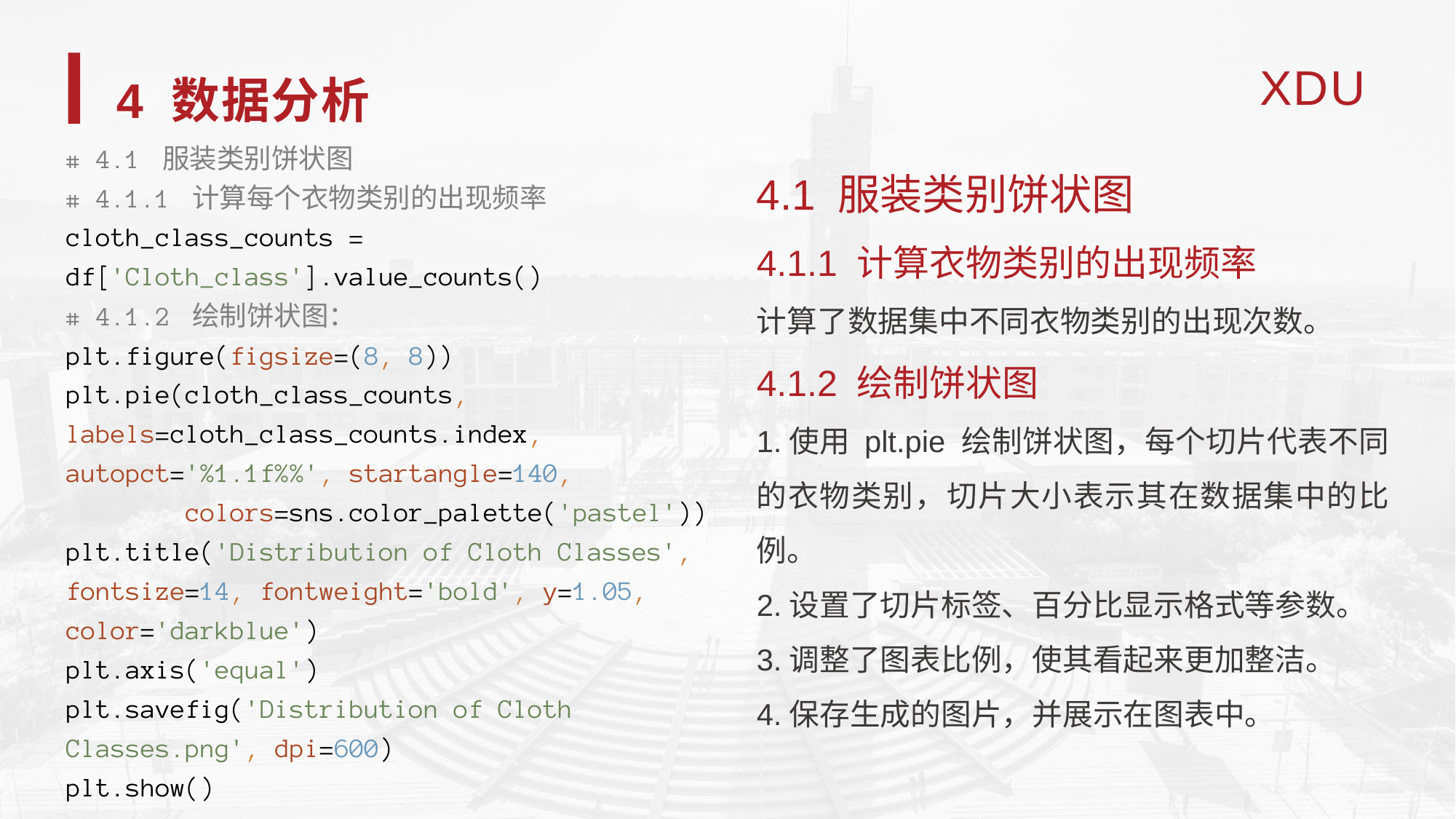

4 数据分析
# 4.1 服装类别饼状图 # 4.1.1 计算每个衣物类别的出现频率 cloth_class_counts = df['Cloth_class'].value_counts()
# 4.1.2 绘制饼状图： plt.figure(figsize=(8, 8)) plt.pie(cloth_class_counts, labels=cloth_class_counts.index, autopct='%1.1f%%', startangle=140, colors=sns.color_palette('pastel')) plt.title('Distribution of Cloth Classes', fontsize=14, fontweight='bold', y=1.05, color='darkblue') plt.axis('equal') plt.savefig('Distribution of Cloth Classes.png', dpi=600) plt.show()
4.1 服装类别饼状图
4.1.1 计算衣物类别的出现频率
计算了数据集中不同衣物类别的出现次数。
4.1.2 绘制饼状图
1.使用 plt.pie 绘制饼状图，每个切片代表不同的衣物类别，切片大小表示其在数据集中的比例。
2.设置了切片标签、百分比显示格式等参数。
3.调整了图表比例，使其看起来更加整洁。
4.保存生成的图片，并展示在图表中。